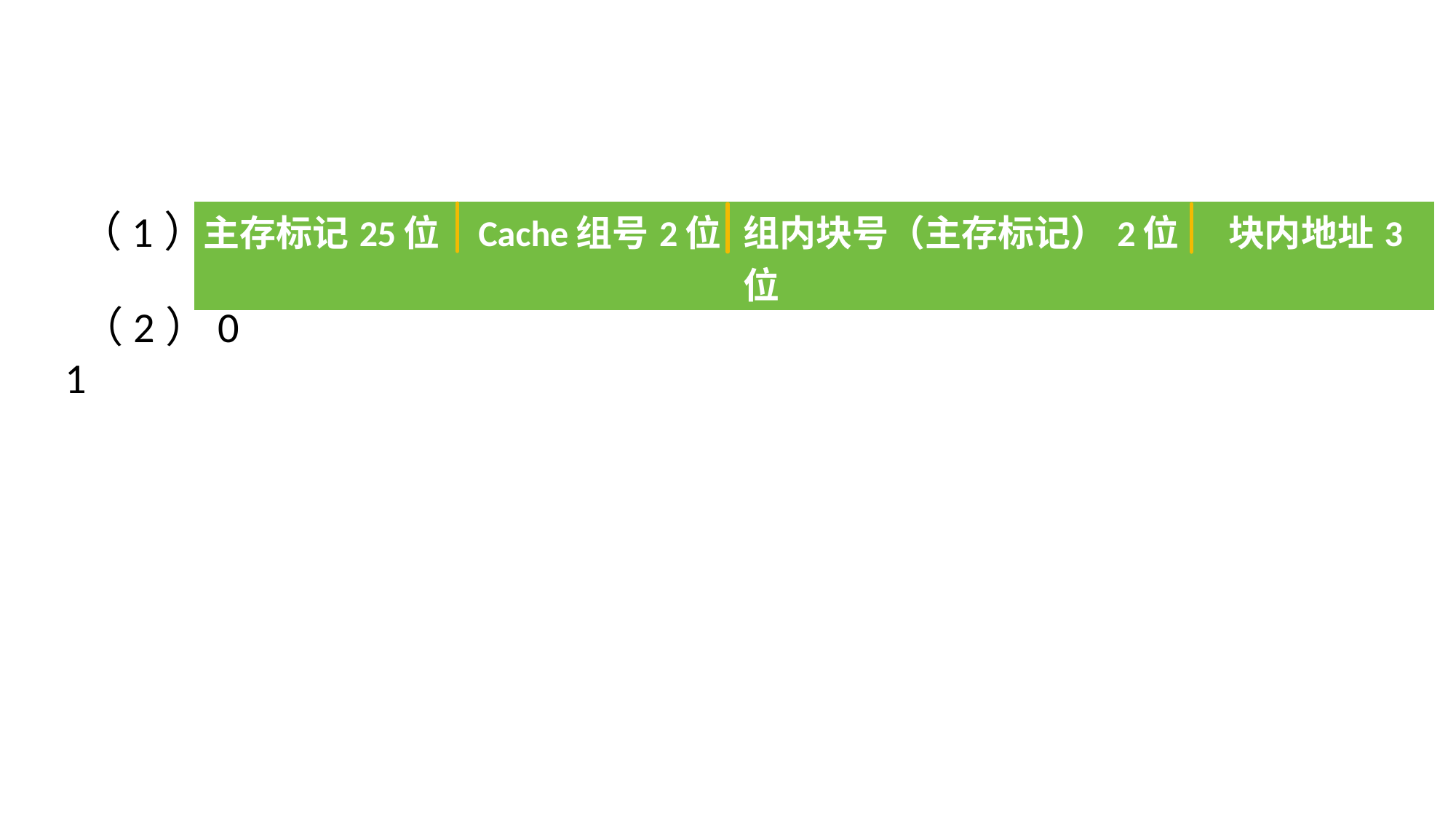

（1）
| 主存标记25位 | Cache组号2位 | 组内块号（主存标记）2位 块内地址3位 |
| --- | --- | --- |
（2）01
45